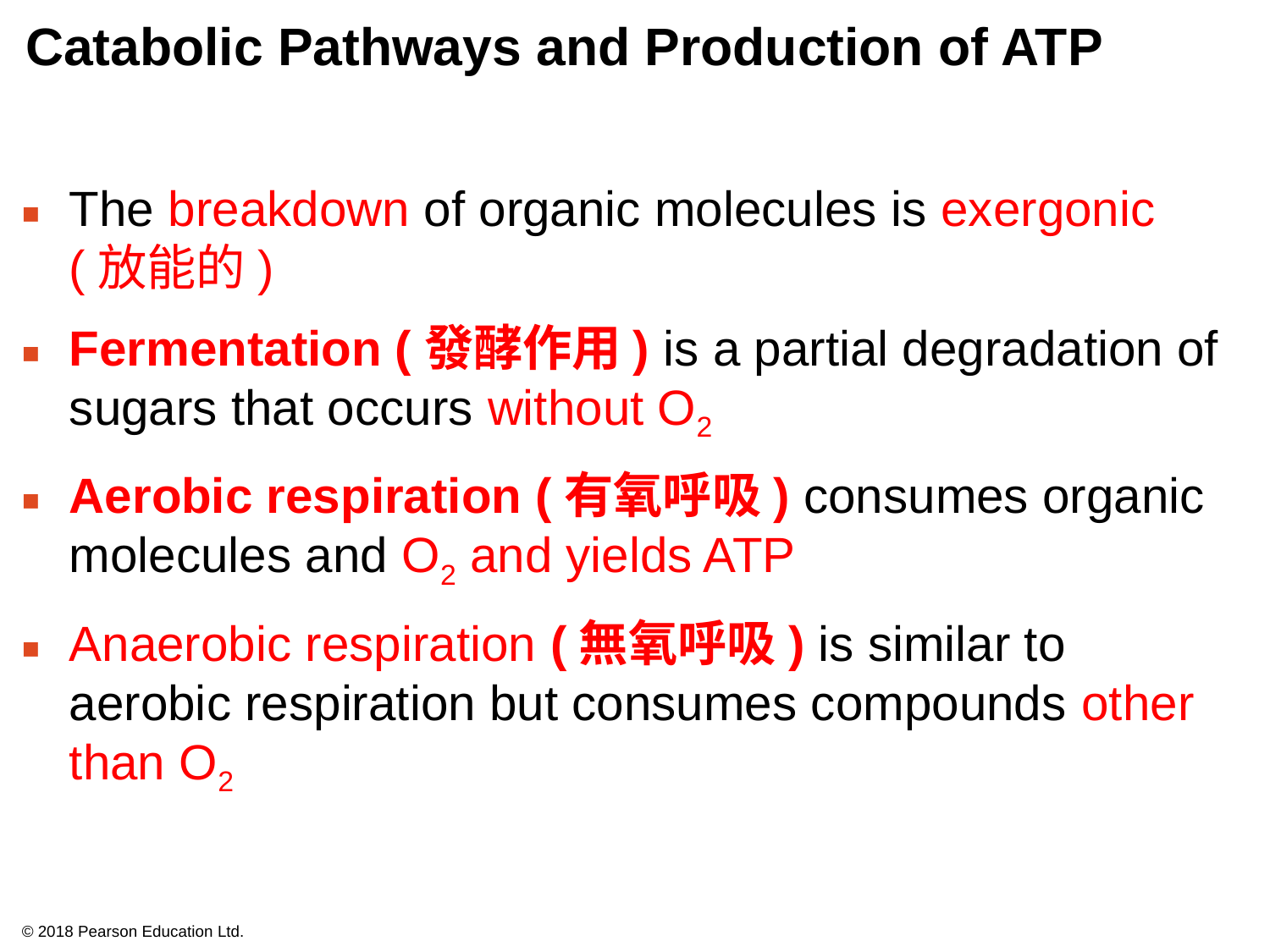

# Catabolic Pathways and Production of ATP
The breakdown of organic molecules is exergonic (放能的)
Fermentation (發酵作用) is a partial degradation of sugars that occurs without O2
Aerobic respiration (有氧呼吸) consumes organic molecules and O2 and yields ATP
Anaerobic respiration (無氧呼吸) is similar to aerobic respiration but consumes compounds other than O2

© 2018 Pearson Education Ltd.